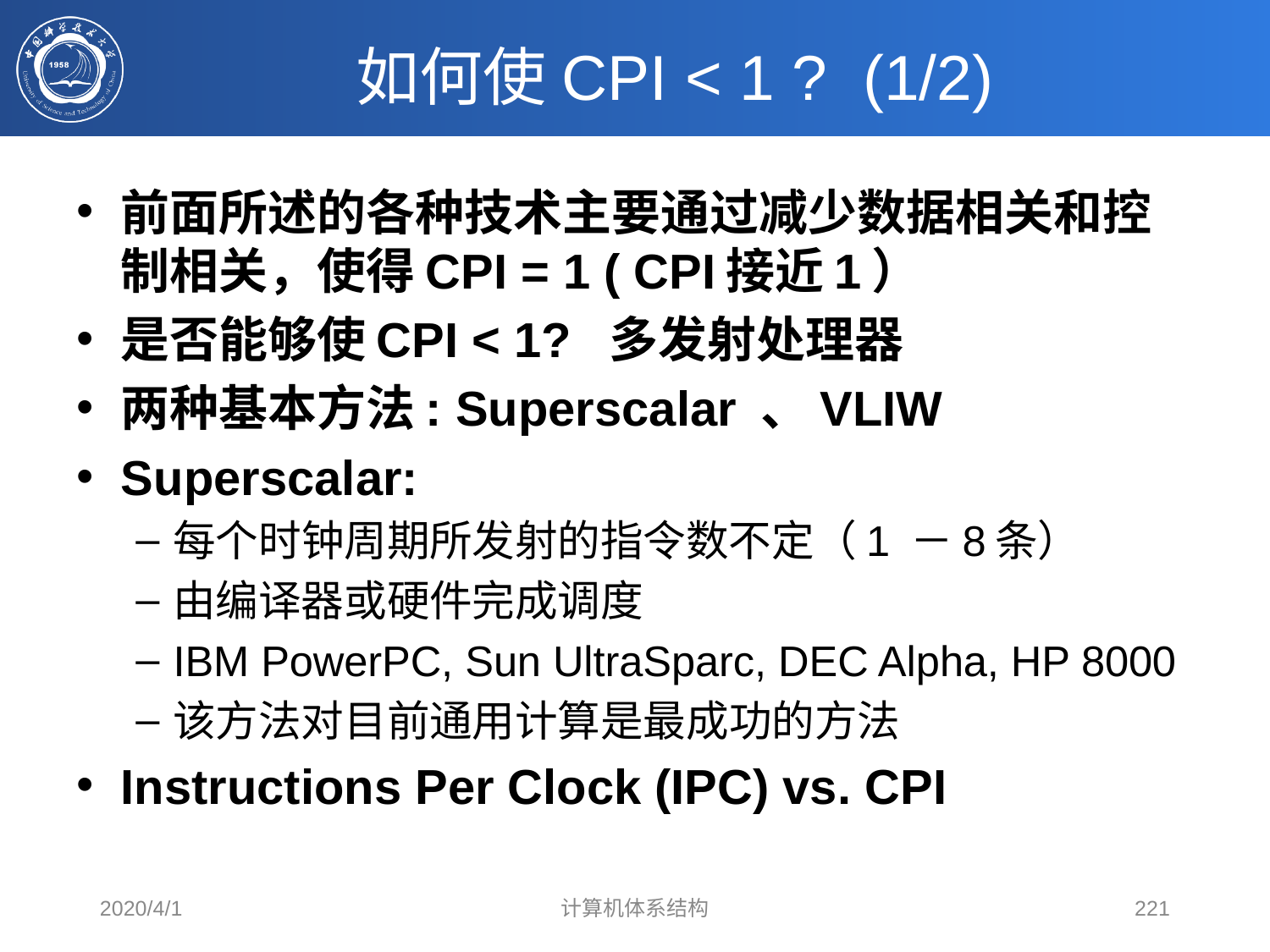

# 如何使CPI < 1 ?  (1/2)

前面所述的各种技术主要通过减少数据相关和控制相关，使得CPI = 1 ( CPI接近1）
是否能够使CPI < 1?  多发射处理器
两种基本方法: Superscalar 、VLIW
Superscalar:
每个时钟周期所发射的指令数不定（1 －8条）
由编译器或硬件完成调度
IBM PowerPC, Sun UltraSparc, DEC Alpha, HP 8000
该方法对目前通用计算是最成功的方法
Instructions Per Clock (IPC) vs. CPI

2020/4/1
计算机体系结构
221